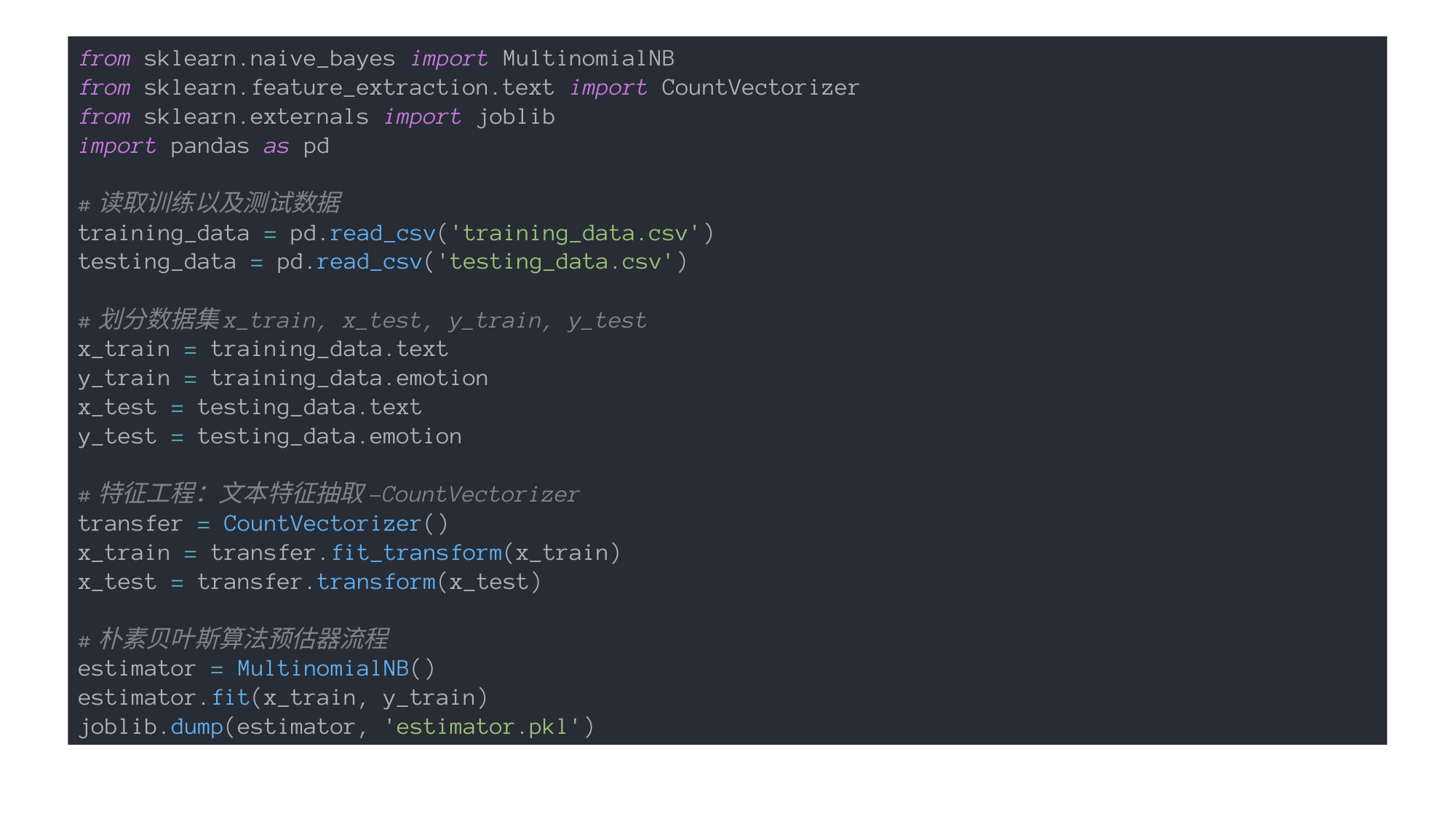

from sklearn.naive_bayes import MultinomialNB
from sklearn.feature_extraction.text import CountVectorizer
from sklearn.externals import joblib
import pandas as pd

#读取训练以及测试数据
training_data = pd.read_csv('training_data.csv')
testing_data = pd.read_csv('testing_data.csv')
#划分数据集x_train, x_test, y_train, y_test
x_train = training_data.text
y_train = training_data.emotion
x_test = testing_data.text
y_test = testing_data.emotion
#特征工程：文本特征抽取-CountVectorizer
transfer = CountVectorizer()
x_train = transfer.fit_transform(x_train)
x_test = transfer.transform(x_test)
#朴素贝叶斯算法预估器流程
estimator = MultinomialNB()
estimator.fit(x_train, y_train)
joblib.dump(estimator, 'estimator.pkl')